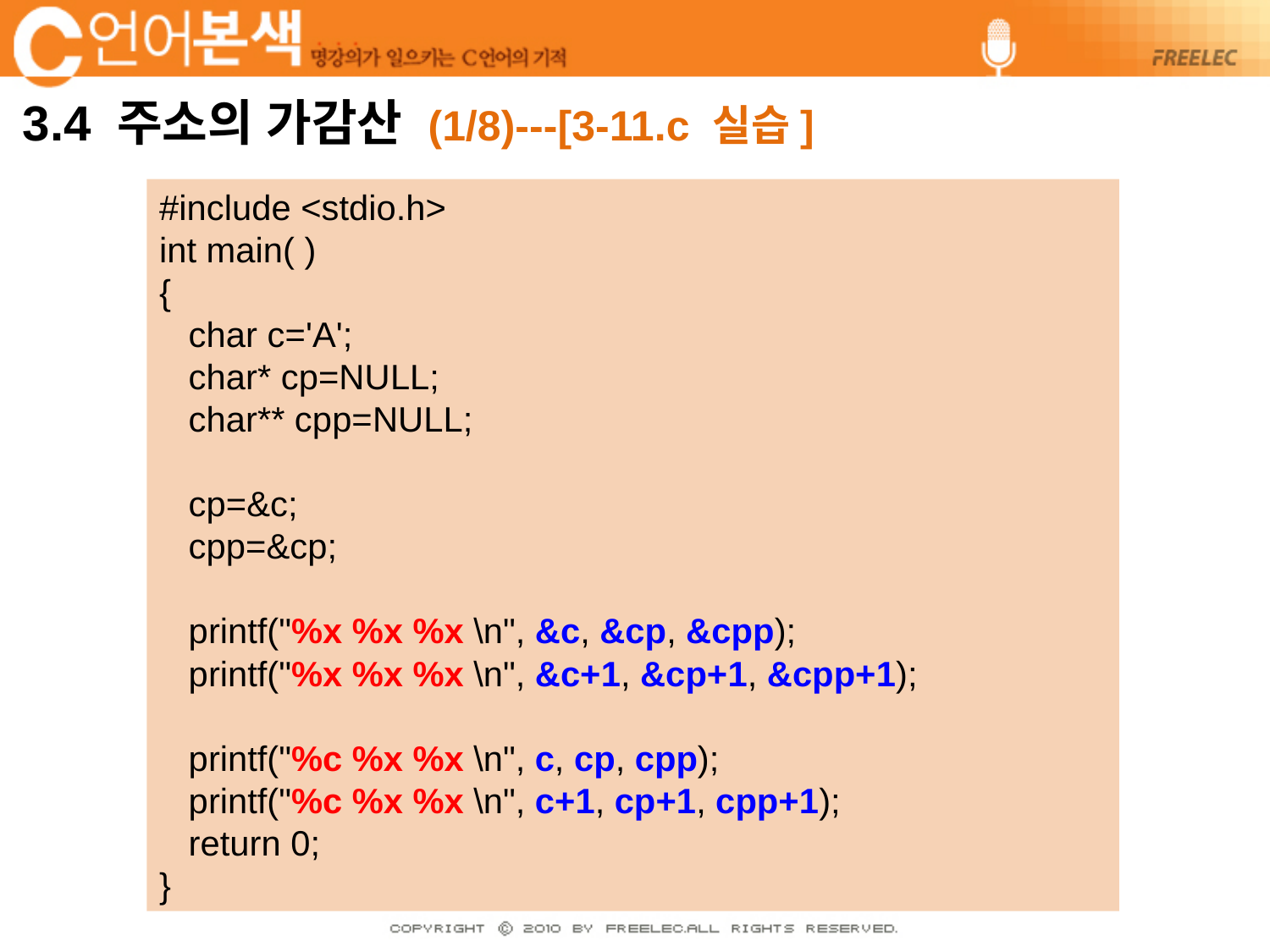

# 3.4 주소의 가감산 (1/8)---[3-11.c 실습]

#include <stdio.h>
int main( )
{
   char c='A';
   char* cp=NULL;
   char** cpp=NULL;

   cp=&c;
   cpp=&cp;

   printf("%x %x %x \n", &c, &cp, &cpp);
   printf("%x %x %x \n", &c+1, &cp+1, &cpp+1);

   printf("%c %x %x \n", c, cp, cpp);
   printf("%c %x %x \n", c+1, cp+1, cpp+1);
   return 0;
}